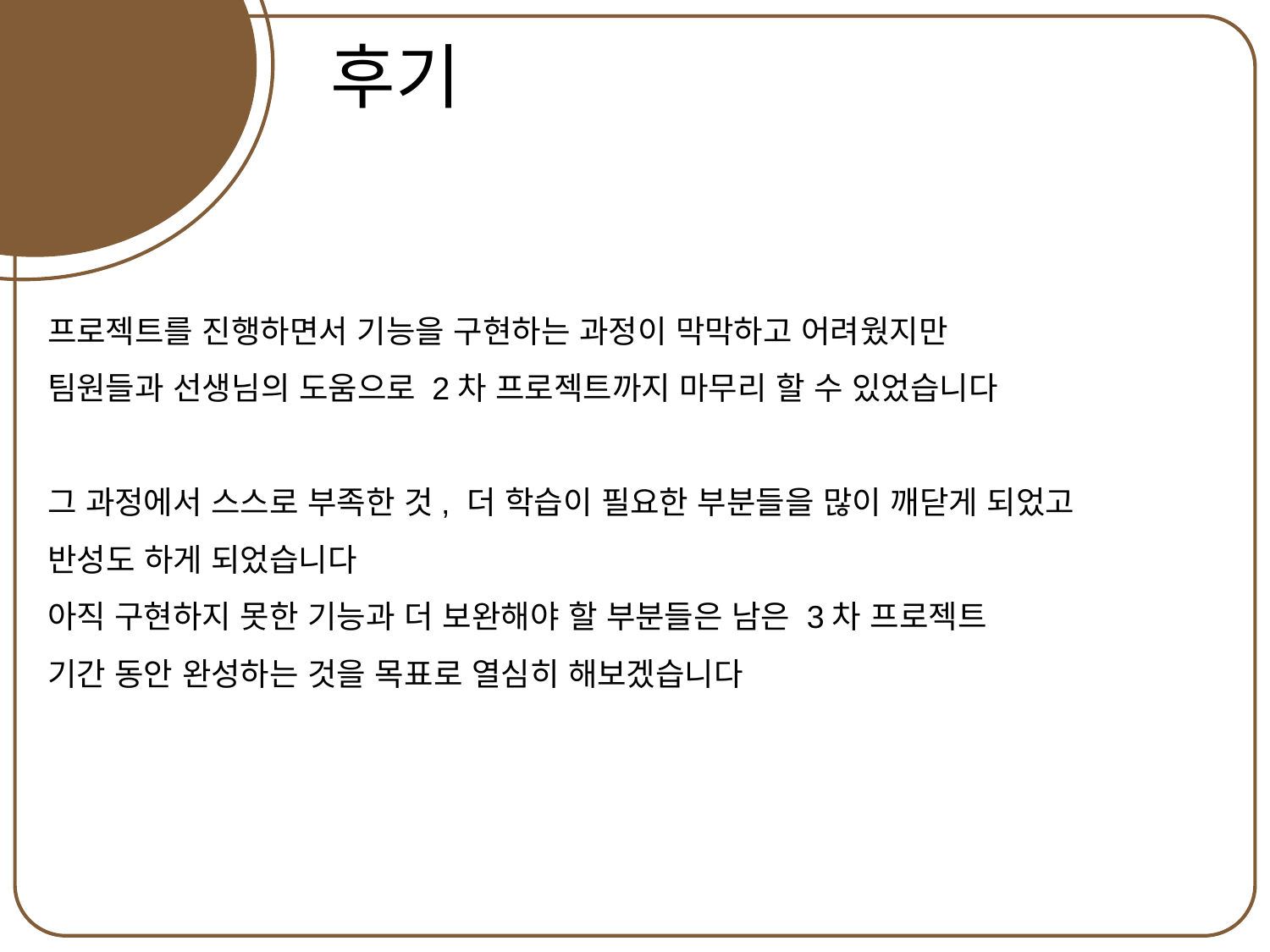

이인혜

후기
프로젝트를 진행하면서 기능을 구현하는 과정이 막막하고 어려웠지만
팀원들과 선생님의 도움으로 2차 프로젝트까지 마무리 할 수 있었습니다

그 과정에서 스스로 부족한 것, 더 학습이 필요한 부분들을 많이 깨닫게 되었고
반성도 하게 되었습니다
아직 구현하지 못한 기능과 더 보완해야 할 부분들은 남은 3차 프로젝트
기간 동안 완성하는 것을 목표로 열심히 해보겠습니다